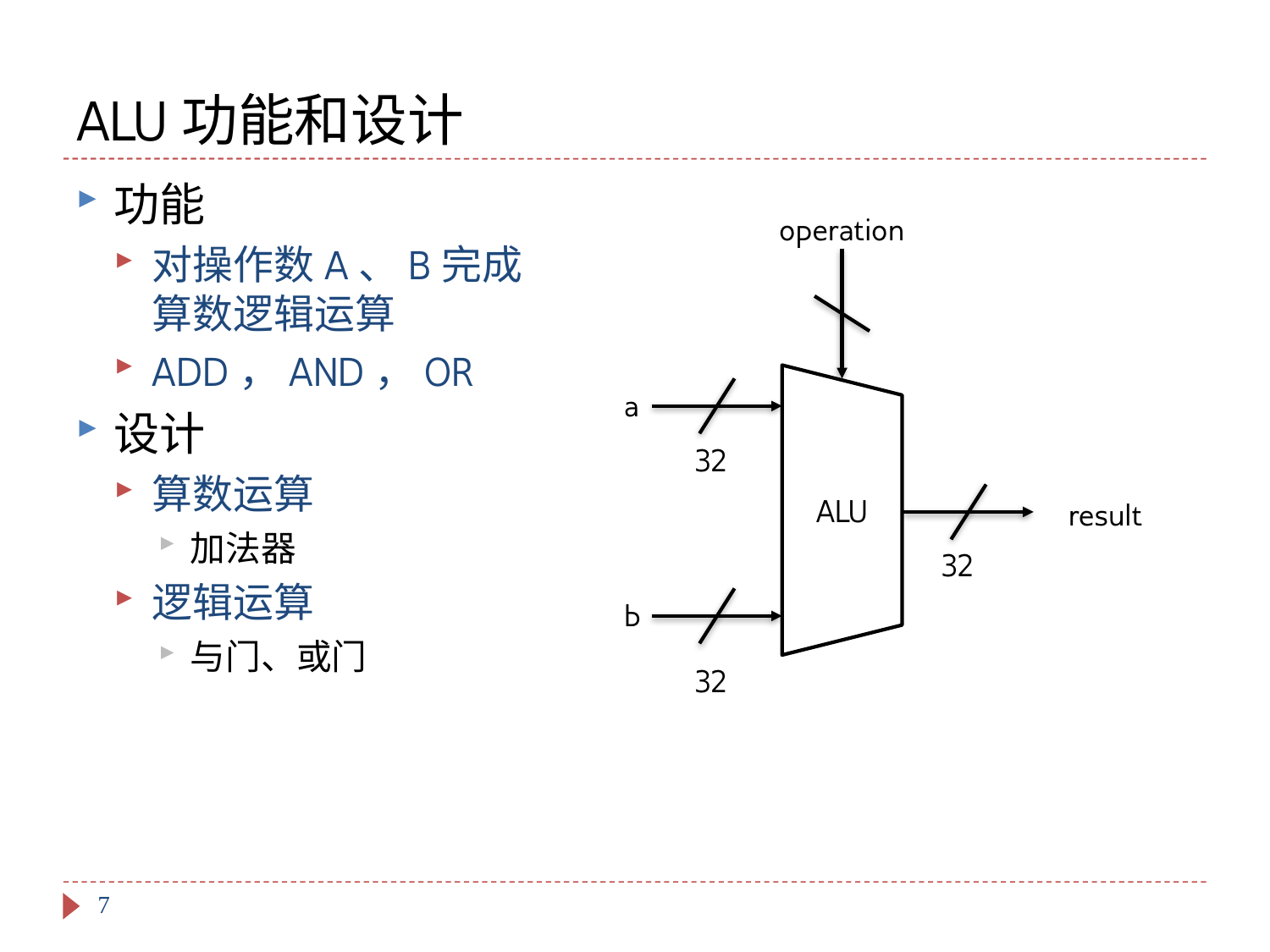

# ALU功能和设计
功能
对操作数A、B完成算数逻辑运算
ADD，AND，OR
设计
算数运算
加法器
逻辑运算
与门、或门
operation
a
32

ALU
result
32
b
32
7